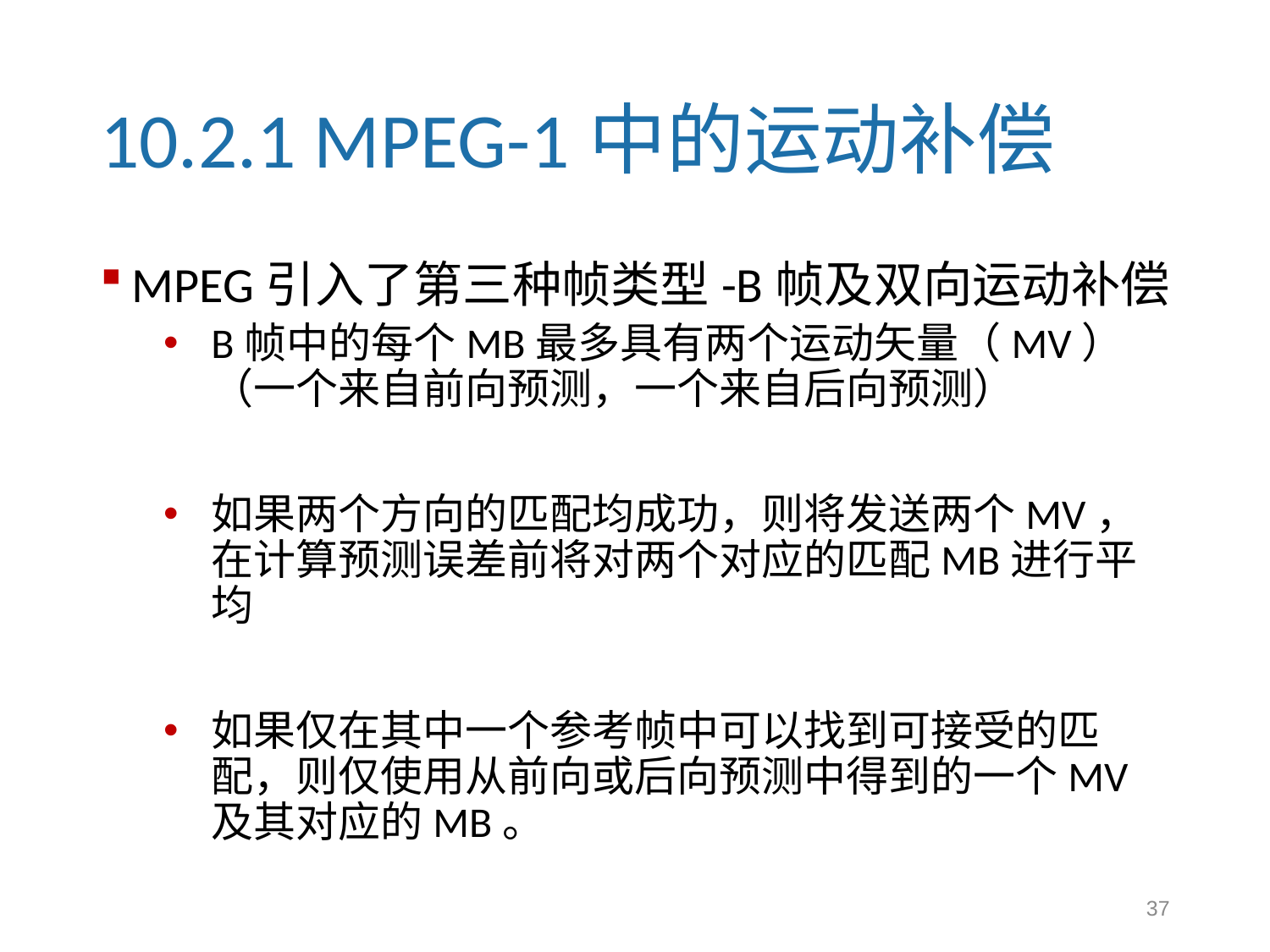

# 10.2.1 MPEG-1中的运动补偿
MPEG引入了第三种帧类型-B帧及双向运动补偿
B帧中的每个MB最多具有两个运动矢量（MV）（一个来自前向预测，一个来自后向预测）

如果两个方向的匹配均成功，则将发送两个MV，在计算预测误差前将对两个对应的匹配MB进行平均

如果仅在其中一个参考帧中可以找到可接受的匹配，则仅使用从前向或后向预测中得到的一个MV及其对应的MB。
37